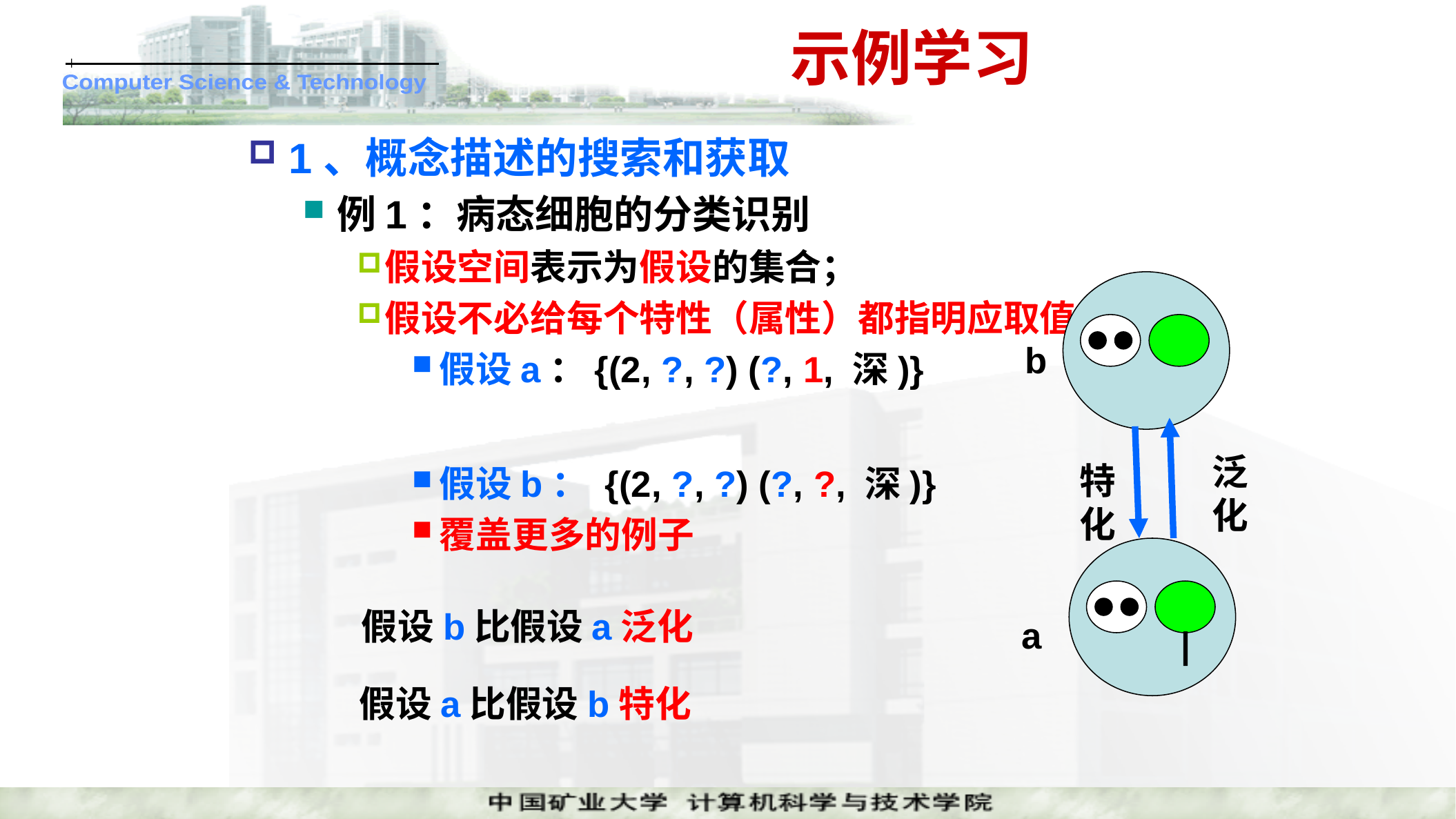

# 示例学习
1、概念描述的搜索和获取
例1：病态细胞的分类识别
假设空间表示为假设的集合；
假设不必给每个特性（属性）都指明应取值 ：
假设a：{(2, ?, ?) (?, 1, 深)}

假设b： {(2, ?, ?) (?, ?, 深)}
覆盖更多的例子

b

泛
化
特
化

假设b比假设a泛化
a

假设a比假设b特化
53